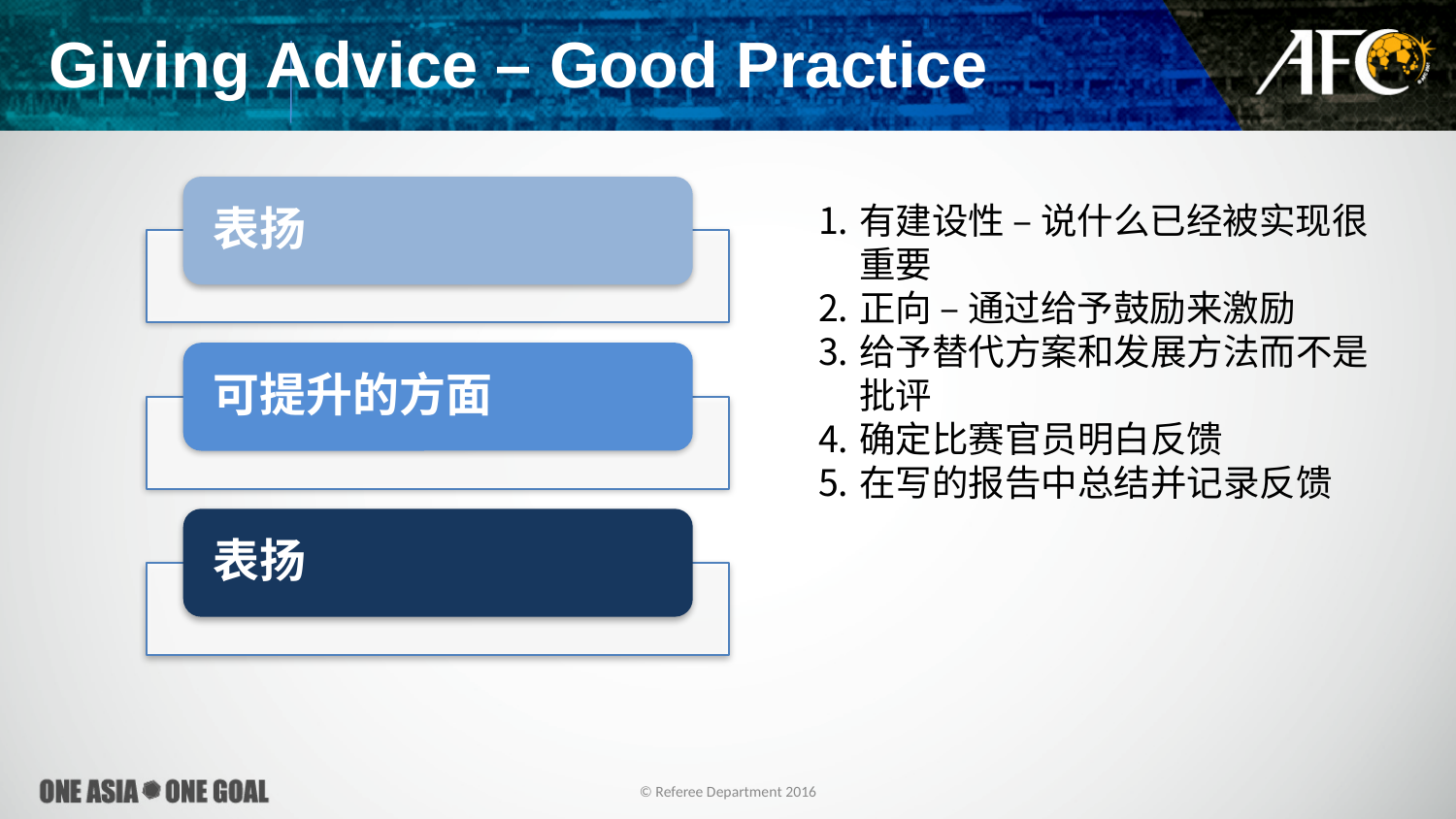

Giving Advice – Good Practice
表扬
可提升的方面
表扬
有建设性 – 说什么已经被实现很重要
正向 – 通过给予鼓励来激励
给予替代方案和发展方法而不是批评
确定比赛官员明白反馈
在写的报告中总结并记录反馈